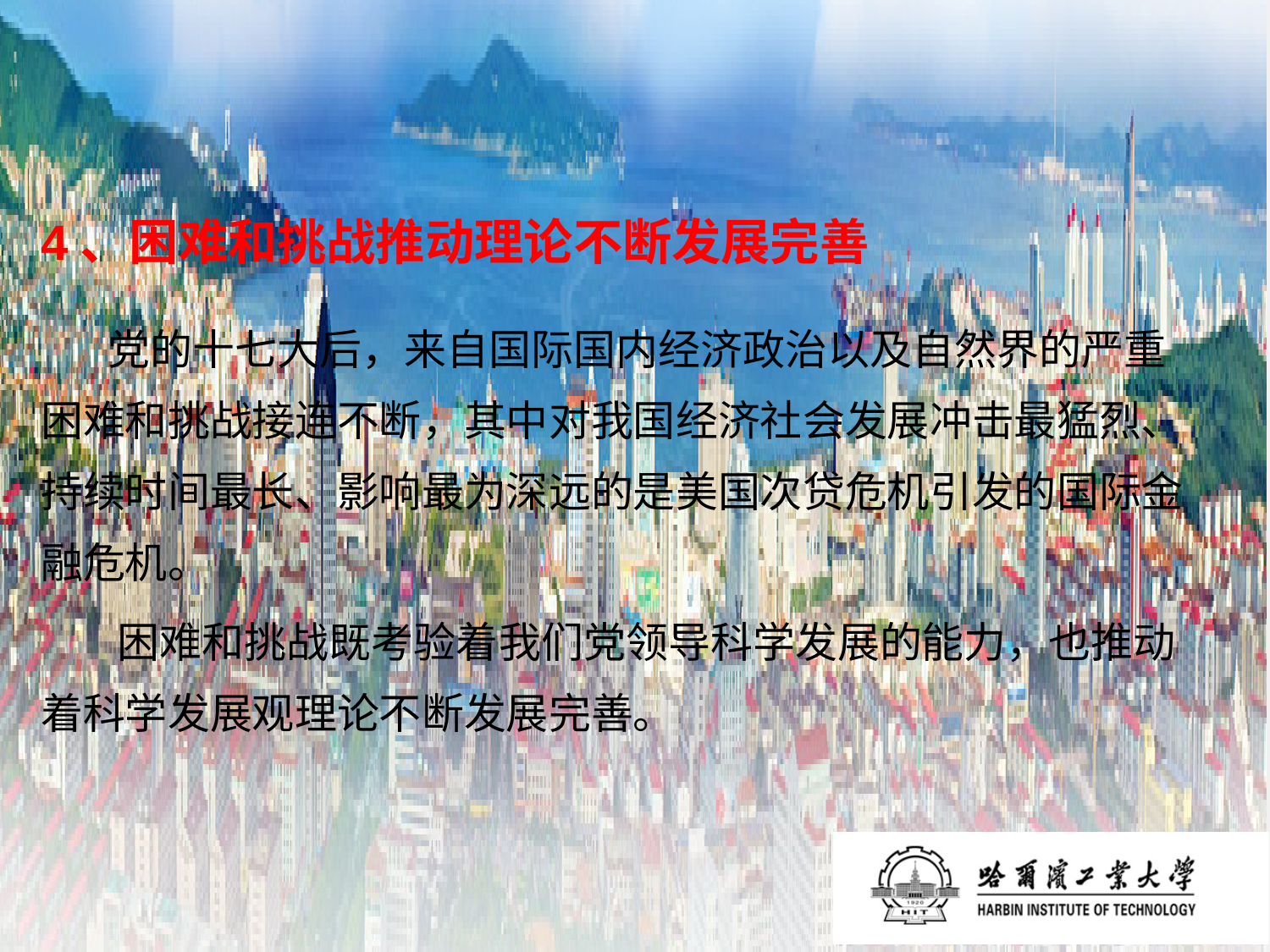

# 4、困难和挑战推动理论不断发展完善
      党的十七大后，来自国际国内经济政治以及自然界的严重困难和挑战接连不断，其中对我国经济社会发展冲击最猛烈、持续时间最长、影响最为深远的是美国次贷危机引发的国际金融危机。
       困难和挑战既考验着我们党领导科学发展的能力，也推动着科学发展观理论不断发展完善。